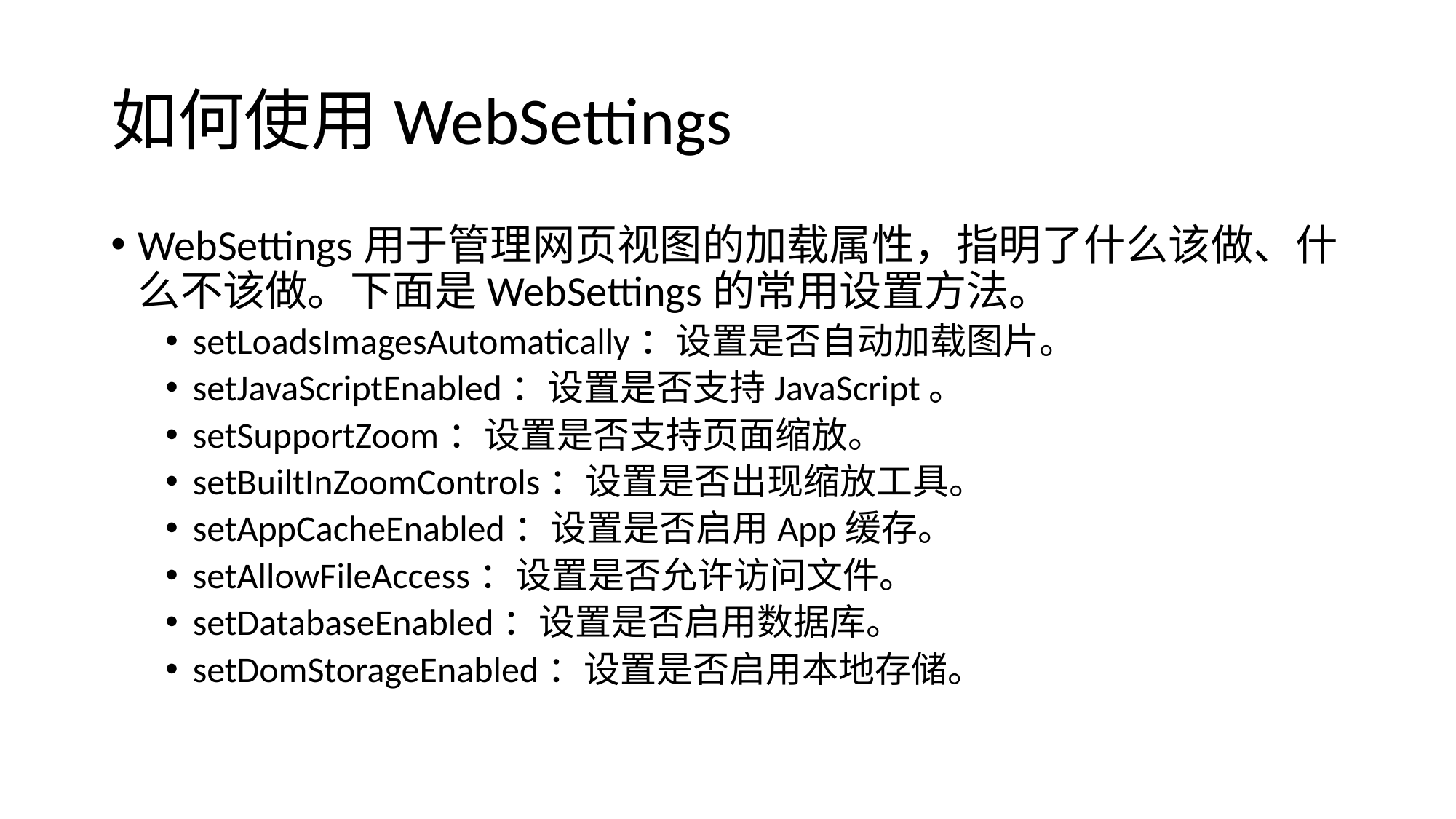

# 如何使用WebSettings
WebSettings用于管理网页视图的加载属性，指明了什么该做、什么不该做。下面是WebSettings的常用设置方法。
setLoadsImagesAutomatically：设置是否自动加载图片。
setJavaScriptEnabled：设置是否支持JavaScript。
setSupportZoom：设置是否支持页面缩放。
setBuiltInZoomControls：设置是否出现缩放工具。
setAppCacheEnabled：设置是否启用App缓存。
setAllowFileAccess：设置是否允许访问文件。
setDatabaseEnabled：设置是否启用数据库。
setDomStorageEnabled：设置是否启用本地存储。